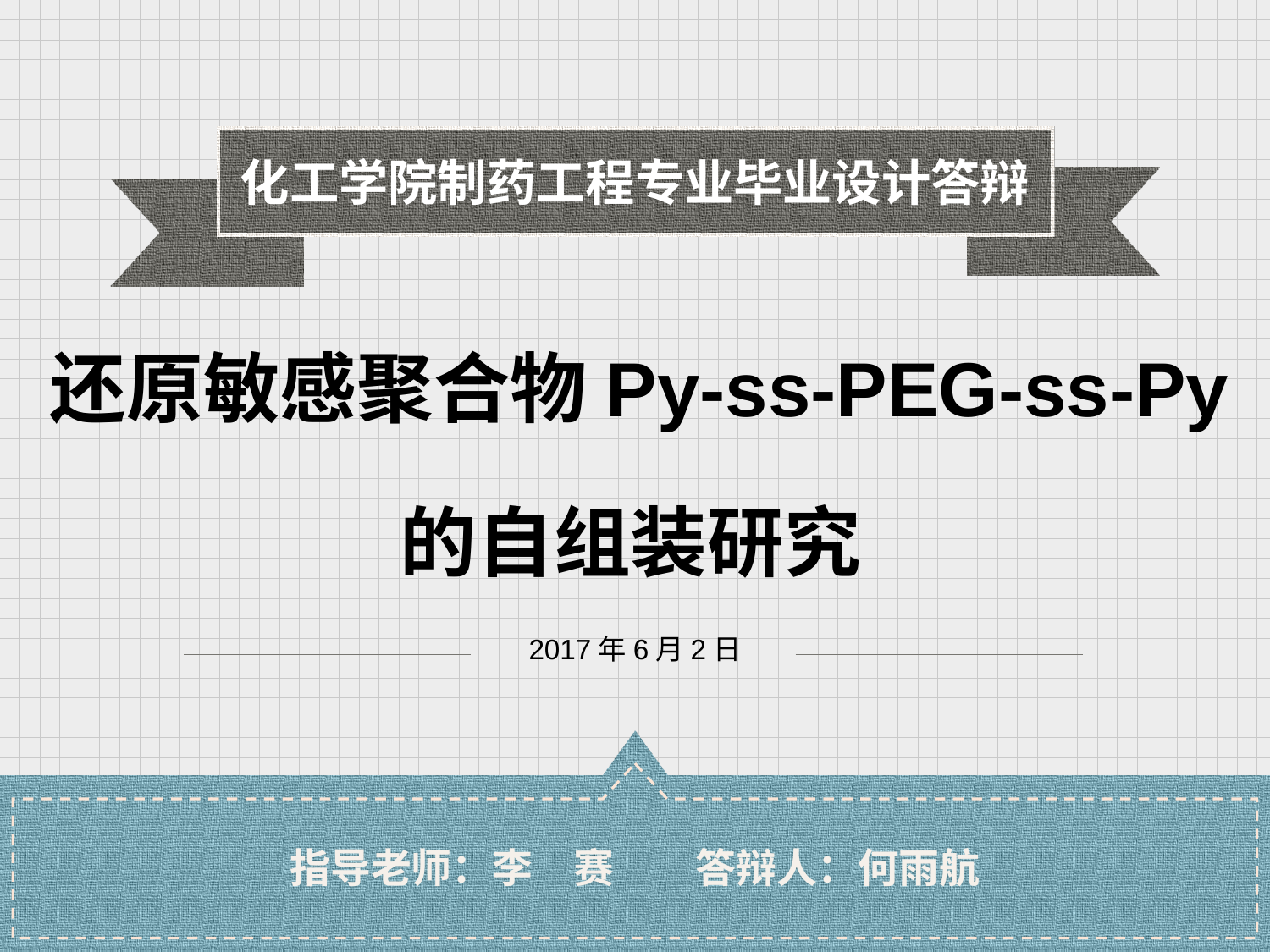

化工学院制药工程专业毕业设计答辩
还原敏感聚合物Py-ss-PEG-ss-Py
的自组装研究
2017年6月2日
指导老师：李　赛　　答辩人：何雨航